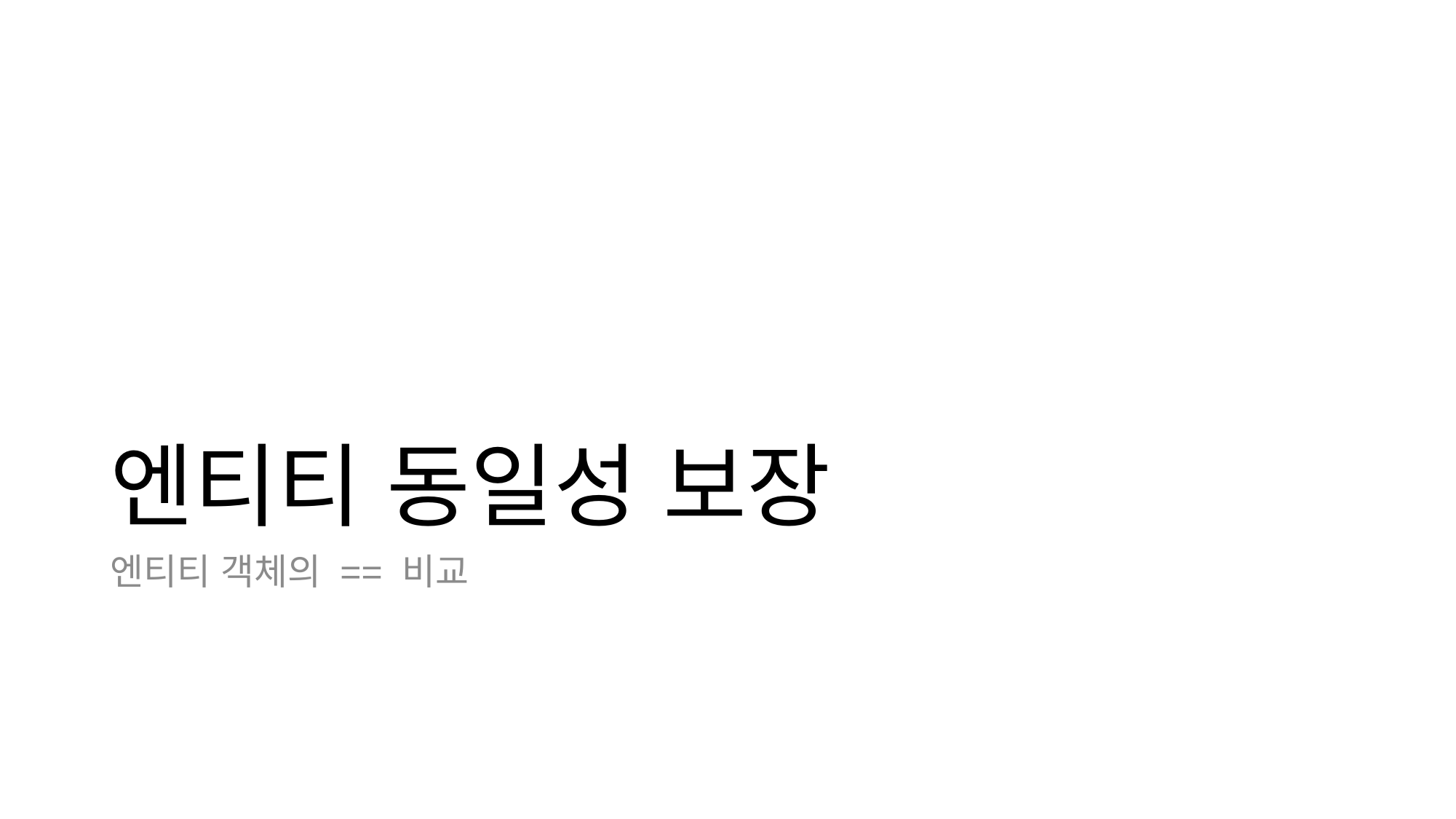

# 엔티티 동일성 보장
엔티티 객체의 == 비교